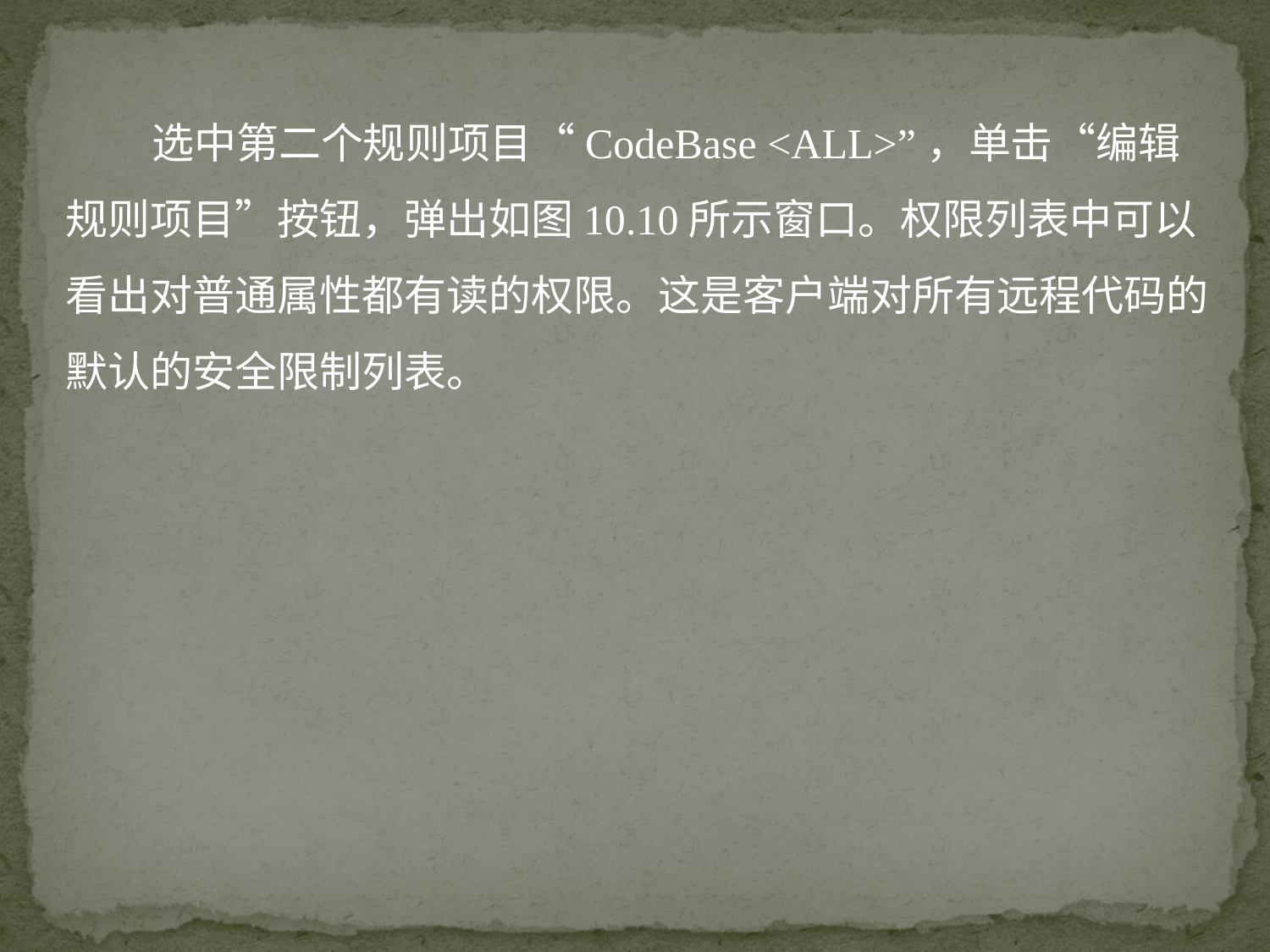

选中第二个规则项目“CodeBase <ALL>”，单击“编辑规则项目”按钮，弹出如图10.10所示窗口。权限列表中可以看出对普通属性都有读的权限。这是客户端对所有远程代码的默认的安全限制列表。